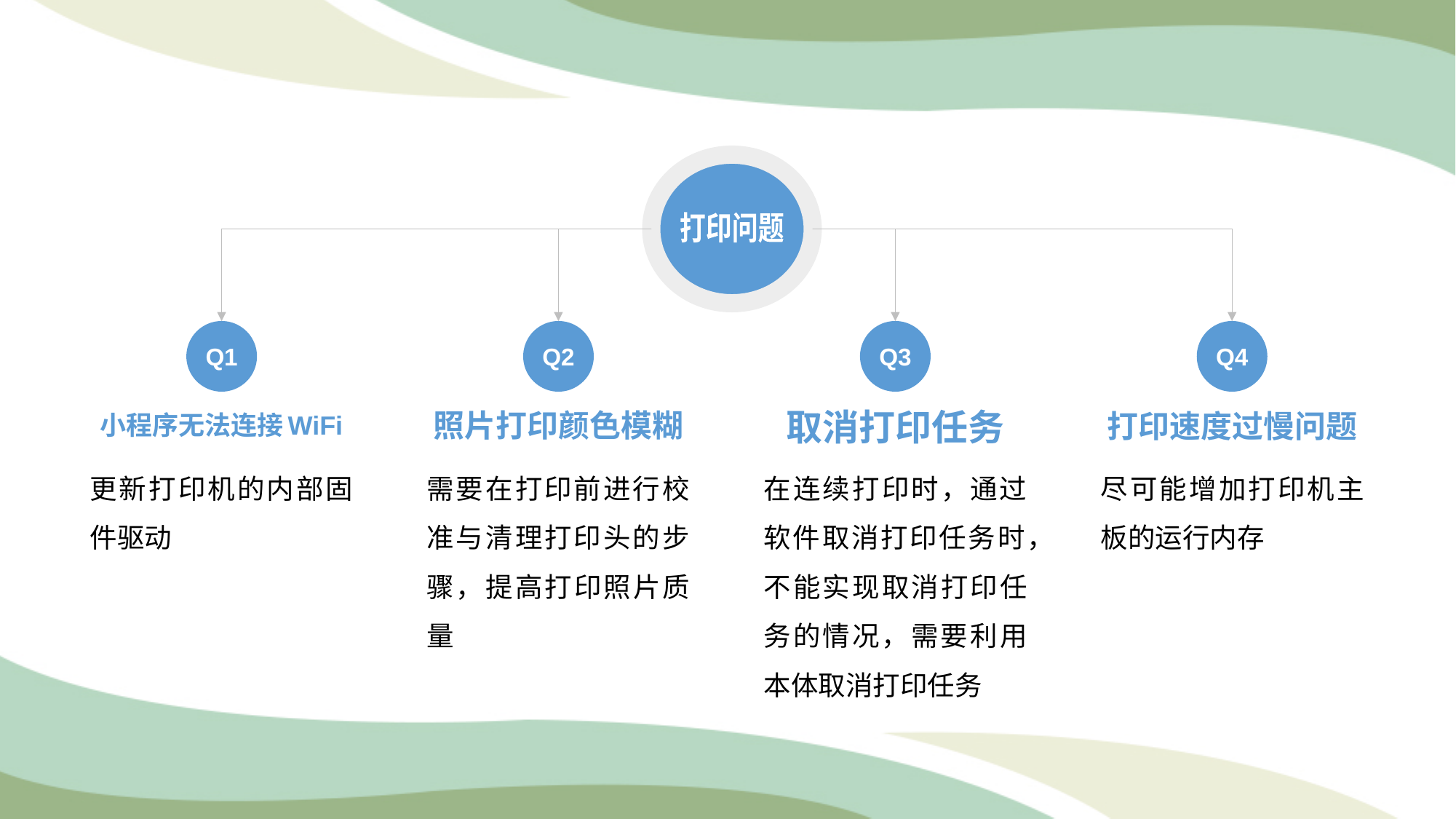

打印问题
Q1
Q2
Q3
Q4
小程序无法连接WiFi
照片打印颜色模糊
打印速度过慢问题
取消打印任务
更新打印机的内部固件驱动
需要在打印前进行校准与清理打印头的步骤，提高打印照片质量
在连续打印时，通过软件取消打印任务时，不能实现取消打印任务的情况，需要利用本体取消打印任务
尽可能增加打印机主板的运行内存